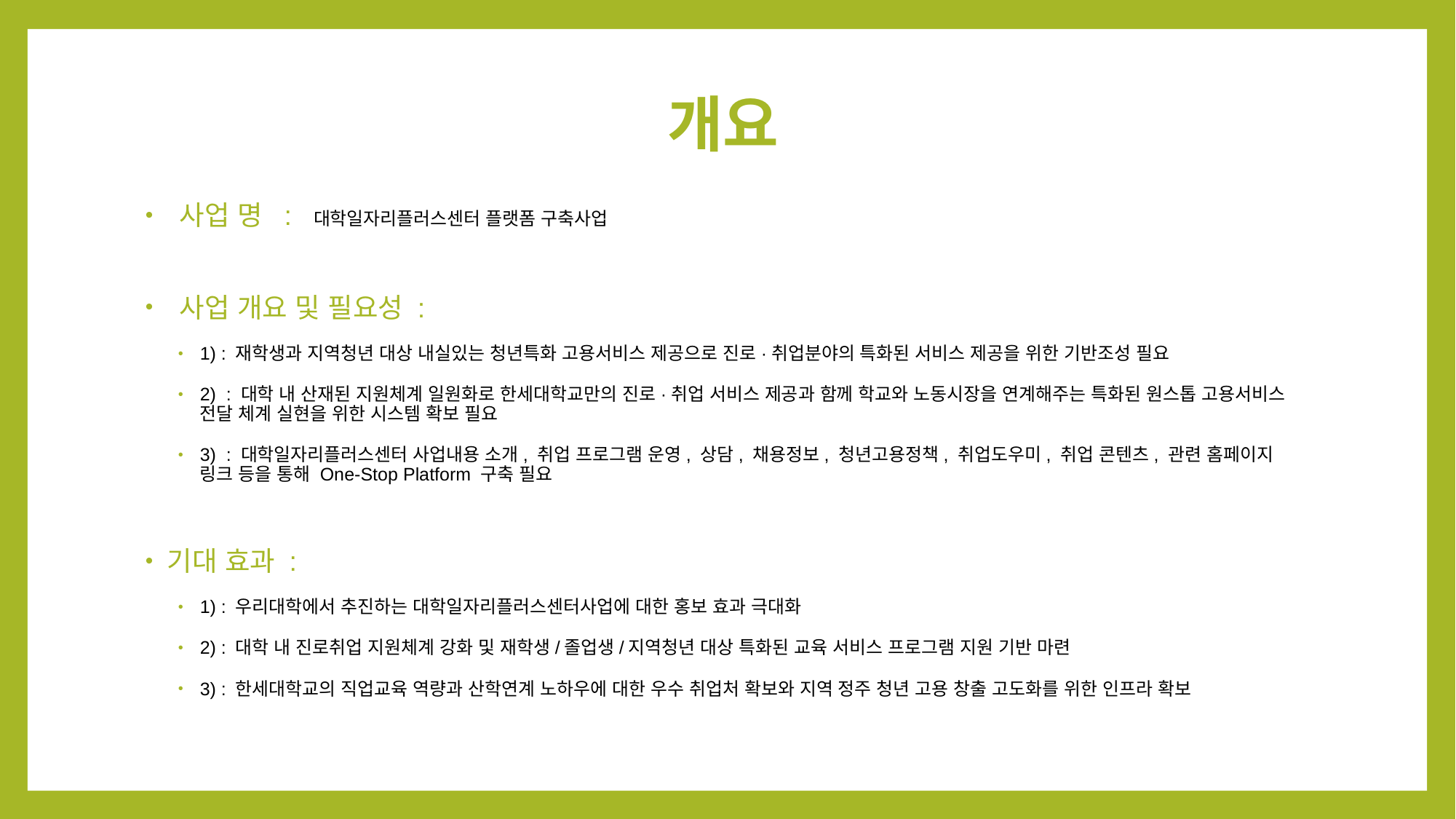

개요
사업 명  :  대학일자리플러스센터 플랫폼 구축사업

사업 개요 및 필요성 :
1) : 재학생과 지역청년 대상 내실있는 청년특화 고용서비스 제공으로 진로·취업분야의 특화된 서비스 제공을 위한 기반조성 필요
2)  : 대학 내 산재된 지원체계 일원화로 한세대학교만의 진로·취업 서비스 제공과 함께 학교와 노동시장을 연계해주는 특화된 원스톱 고용서비스 전달 체계 실현을 위한 시스템 확보 필요
3)  : 대학일자리플러스센터 사업내용 소개, 취업 프로그램 운영, 상담, 채용정보, 청년고용정책, 취업도우미, 취업 콘텐츠, 관련 홈페이지 링크 등을 통해 One-Stop Platform 구축 필요

기대 효과 :
1) : 우리대학에서 추진하는 대학일자리플러스센터사업에 대한 홍보 효과 극대화
2) : 대학 내 진로취업 지원체계 강화 및 재학생/졸업생/지역청년 대상 특화된 교육 서비스 프로그램 지원 기반 마련
3) : 한세대학교의 직업교육 역량과 산학연계 노하우에 대한 우수 취업처 확보와 지역 정주 청년 고용 창출 고도화를 위한 인프라 확보